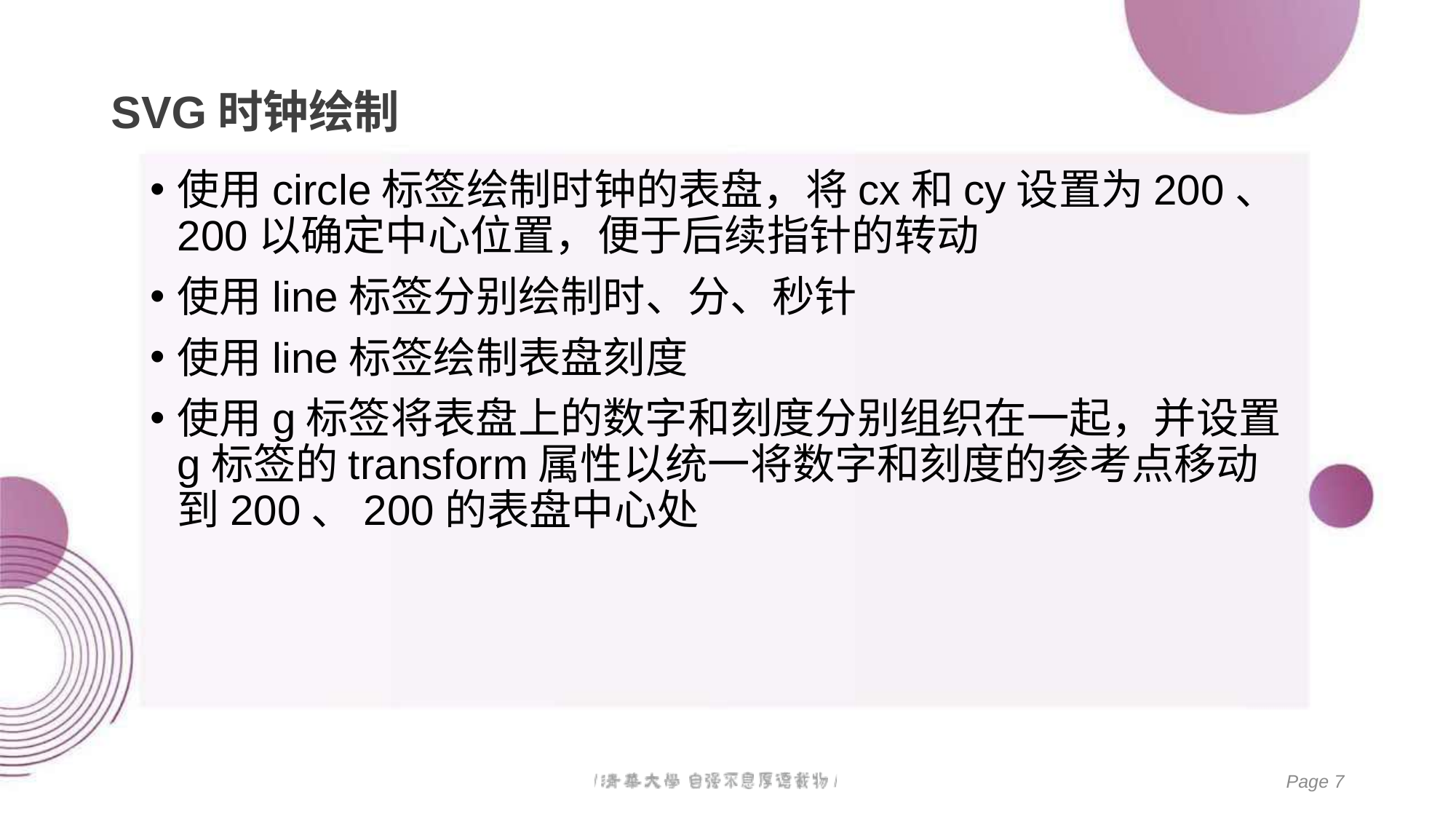

# SVG时钟绘制
使用circle标签绘制时钟的表盘，将cx和cy设置为200、200以确定中心位置，便于后续指针的转动
使用line标签分别绘制时、分、秒针
使用line标签绘制表盘刻度
使用g标签将表盘上的数字和刻度分别组织在一起，并设置g标签的transform属性以统一将数字和刻度的参考点移动到200、200的表盘中心处

Page 7